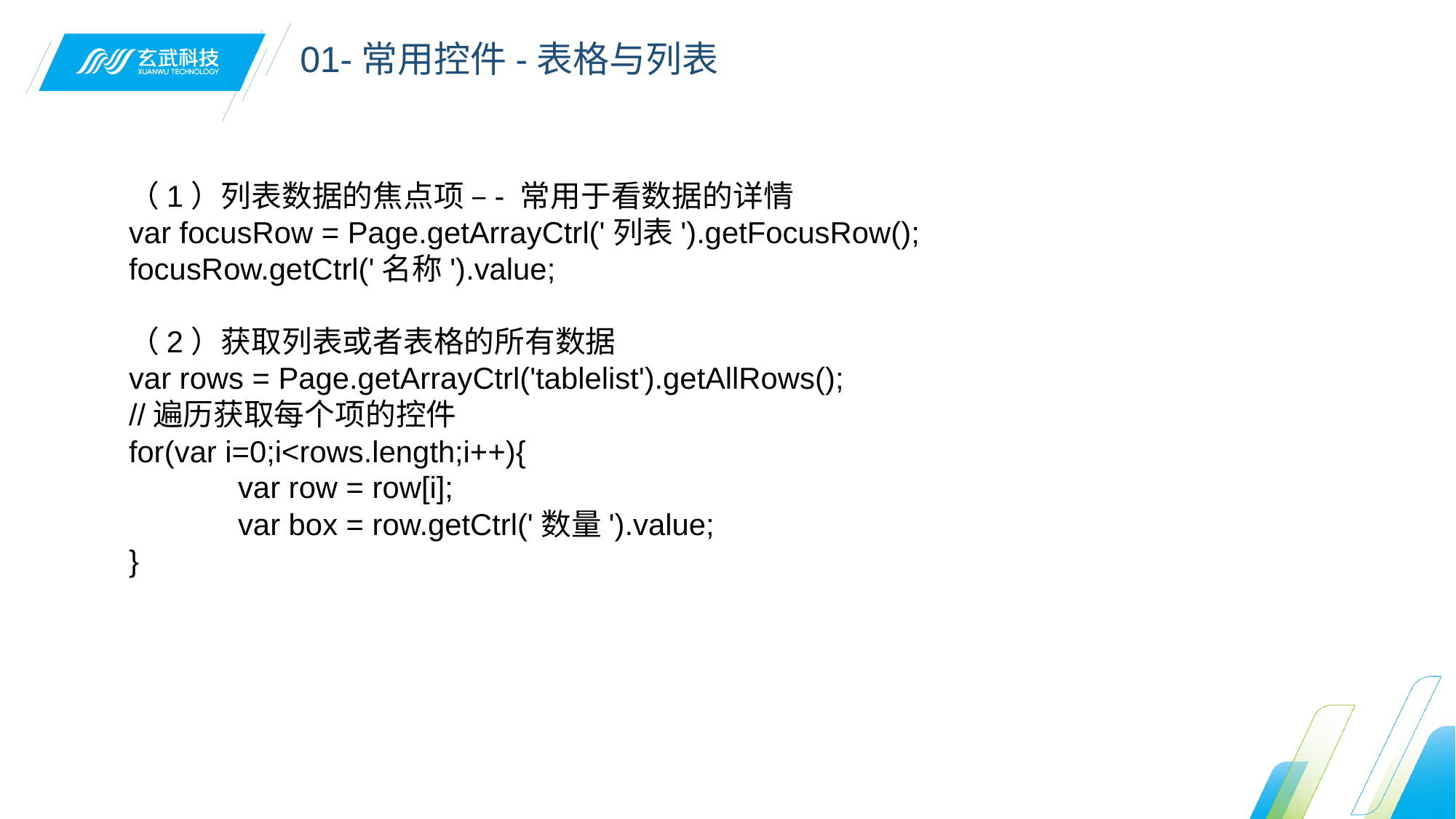

01-常用控件-表格与列表
（1）列表数据的焦点项 –- 常用于看数据的详情
var focusRow = Page.getArrayCtrl('列表').getFocusRow();
focusRow.getCtrl('名称').value;

（2）获取列表或者表格的所有数据
var rows = Page.getArrayCtrl('tablelist').getAllRows();
//遍历获取每个项的控件
for(var i=0;i<rows.length;i++){
	var row = row[i];
	var box = row.getCtrl('数量').value;
}